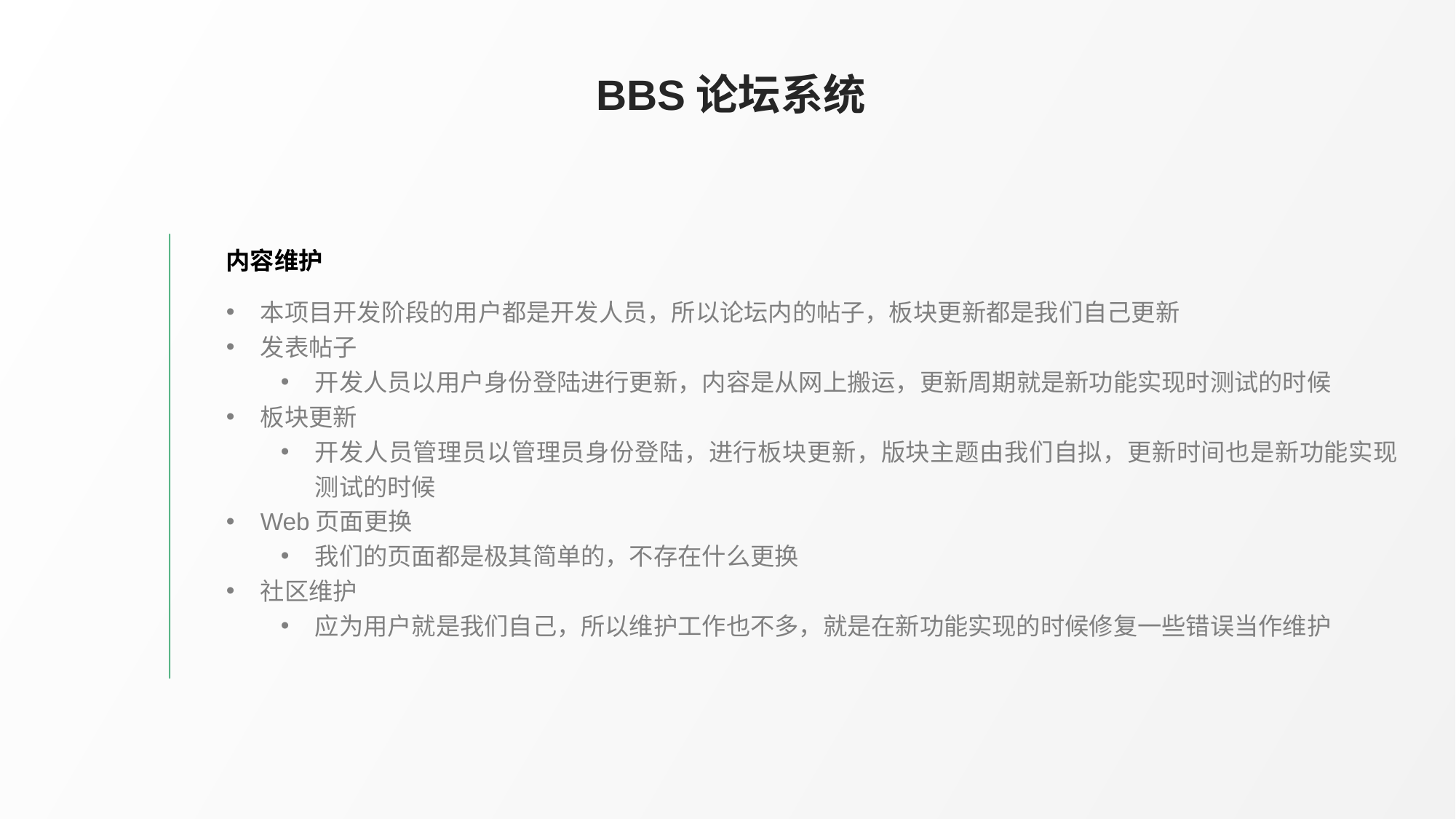

BBS论坛系统
内容维护
本项目开发阶段的用户都是开发人员，所以论坛内的帖子，板块更新都是我们自己更新
发表帖子
开发人员以用户身份登陆进行更新，内容是从网上搬运，更新周期就是新功能实现时测试的时候
板块更新
开发人员管理员以管理员身份登陆，进行板块更新，版块主题由我们自拟，更新时间也是新功能实现测试的时候
Web页面更换
我们的页面都是极其简单的，不存在什么更换
社区维护
应为用户就是我们自己，所以维护工作也不多，就是在新功能实现的时候修复一些错误当作维护